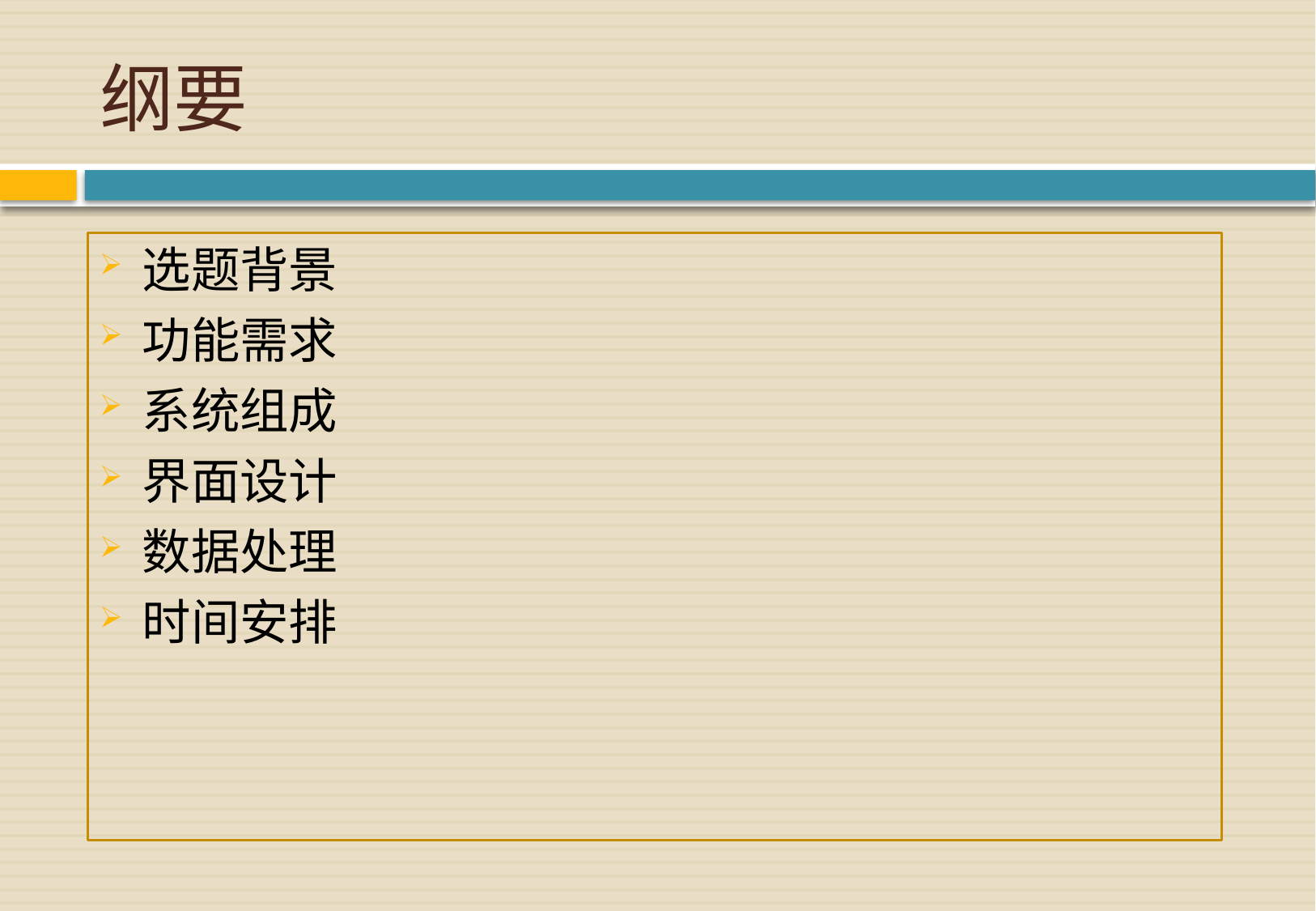

# 纲要
选题背景
功能需求
系统组成
界面设计
数据处理
时间安排